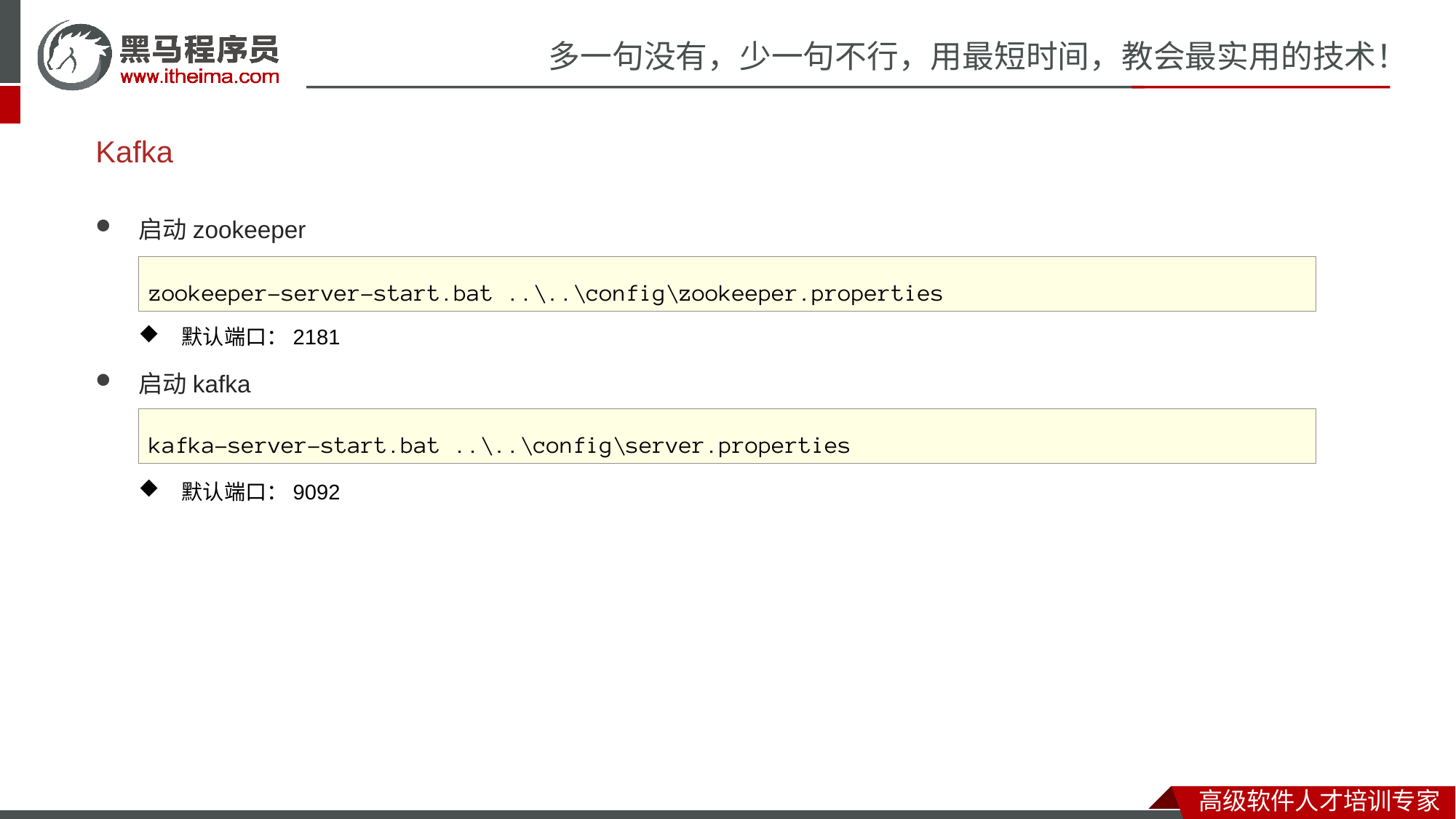

# Kafka
启动zookeeper

默认端口：2181
启动kafka

默认端口：9092

zookeeper-server-start.bat ..\..\config\zookeeper.properties
kafka-server-start.bat ..\..\config\server.properties